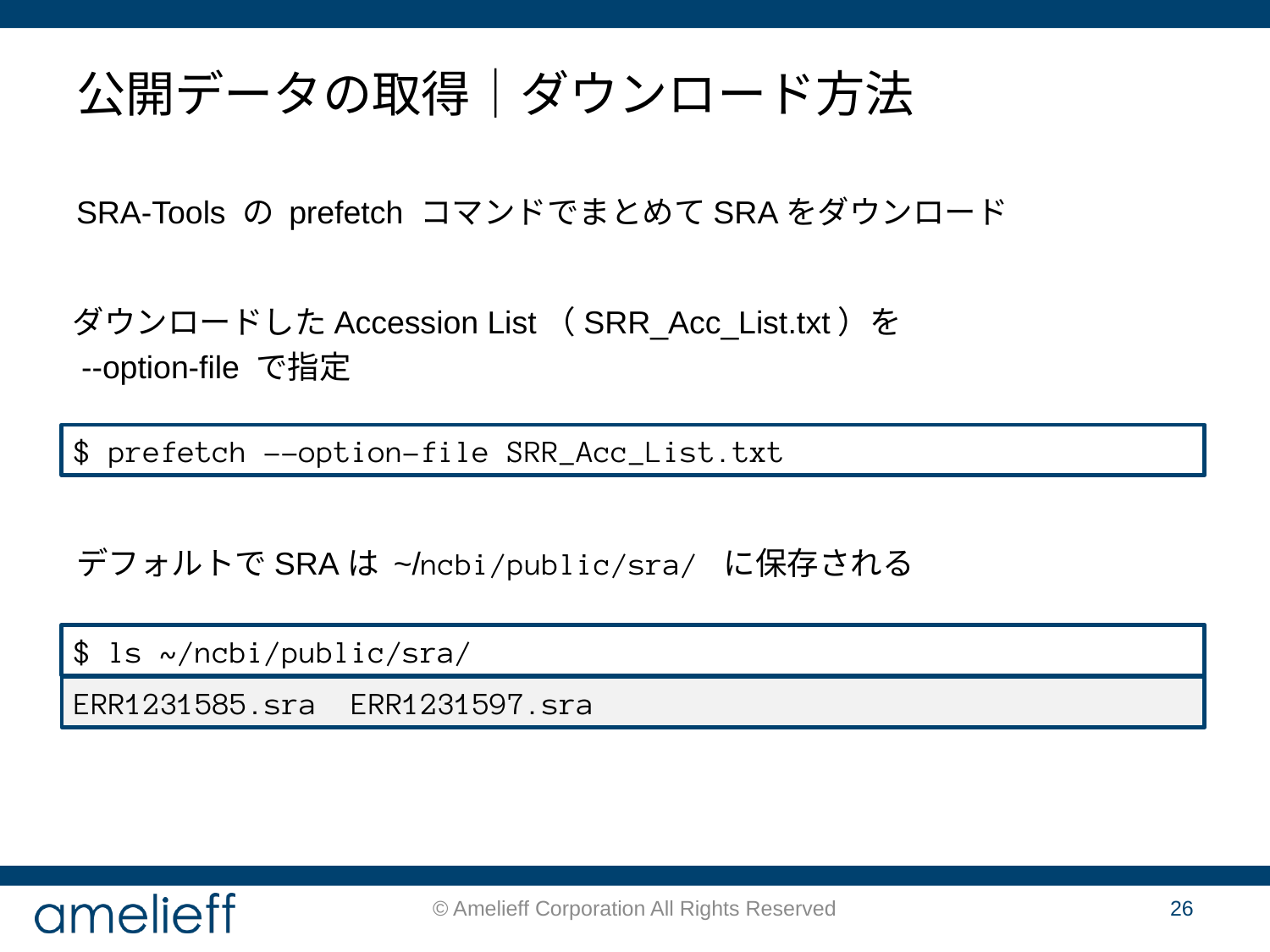

# 公開データの取得｜ダウンロード方法
SRA-Tools の prefetch コマンドでまとめてSRAをダウンロード
ダウンロードしたAccession List（SRR_Acc_List.txt）を
 --option-file で指定
$ prefetch --option-file SRR_Acc_List.txt
デフォルトでSRAは ~/ncbi/public/sra/ に保存される
$ ls ~/ncbi/public/sra/
ERR1231585.sra  ERR1231597.sra
© Amelieff Corporation All Rights Reserved
26